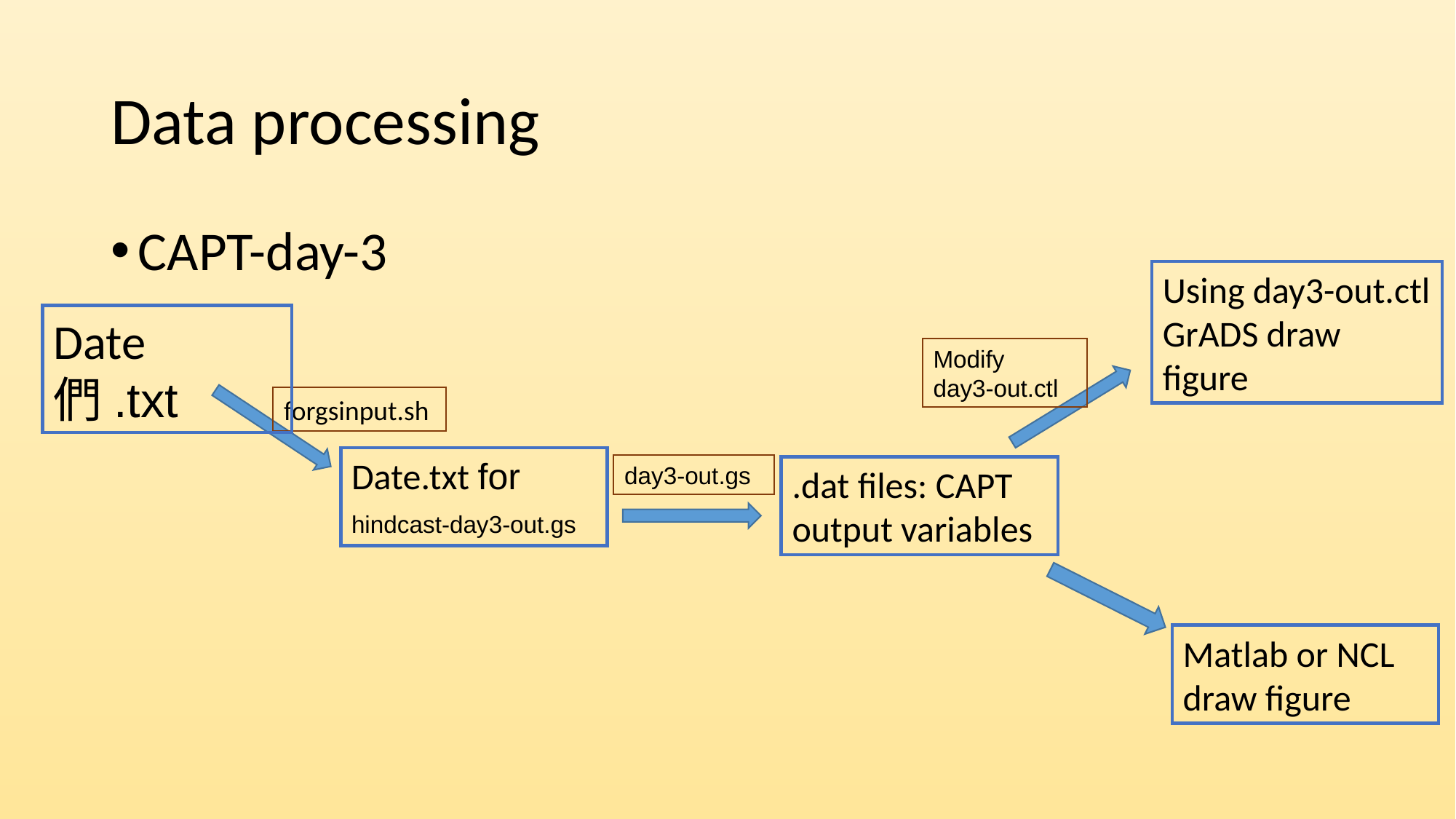

# Data processing
CAPT-day-3

Using day3-out.ctl GrADS draw figure
Date 們.txt
Modify
day3-out.ctl
forgsinput.sh

Date.txt for
hindcast-day3-out.gs
day3-out.gs
.dat files: CAPT output variables

Matlab or NCL  draw figure